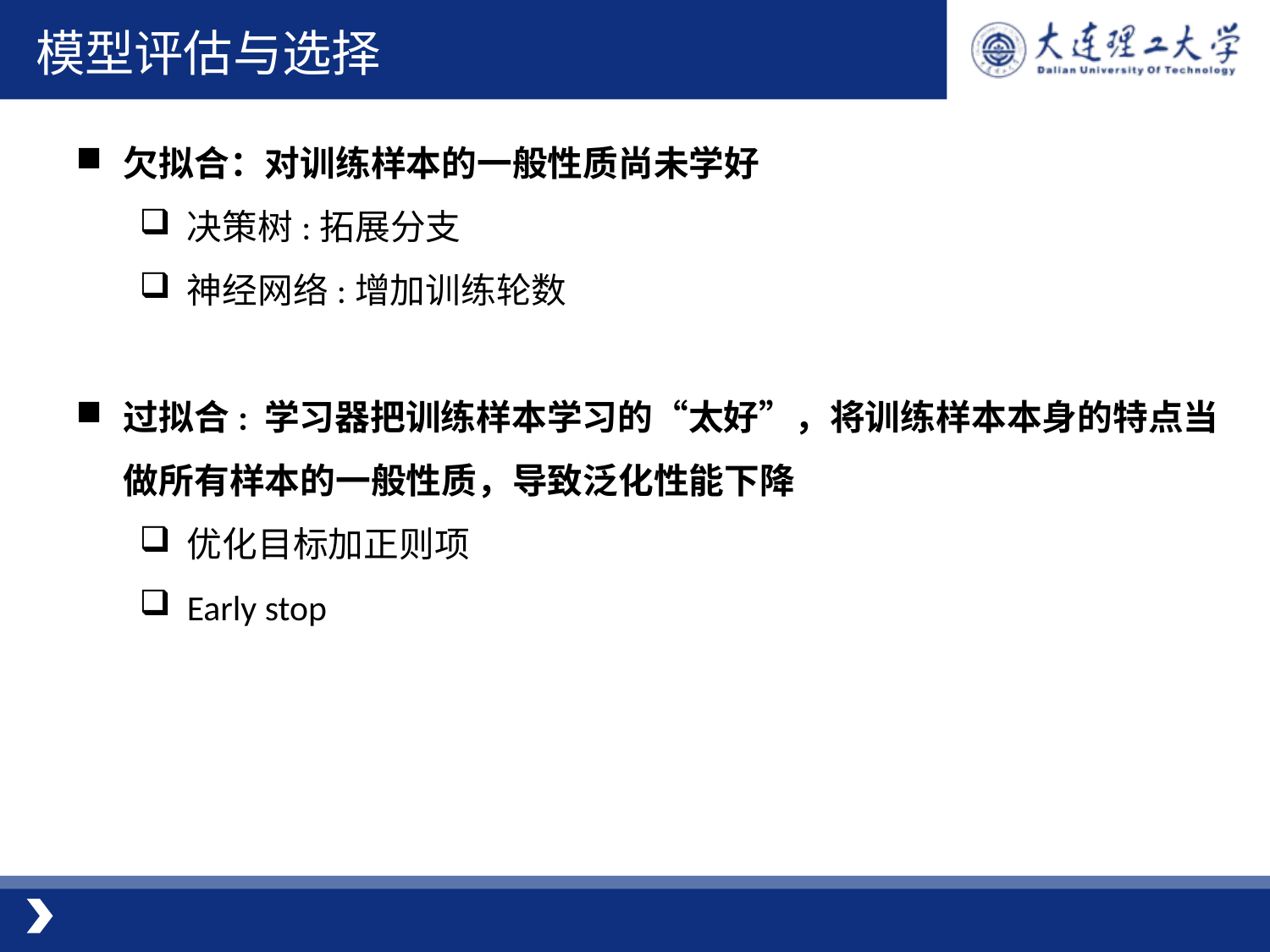

模型评估与选择
欠拟合：对训练样本的一般性质尚未学好
决策树:拓展分支
神经网络:增加训练轮数

过拟合: 学习器把训练样本学习的“太好”，将训练样本本身的特点当做所有样本的一般性质，导致泛化性能下降
优化目标加正则项
Early stop